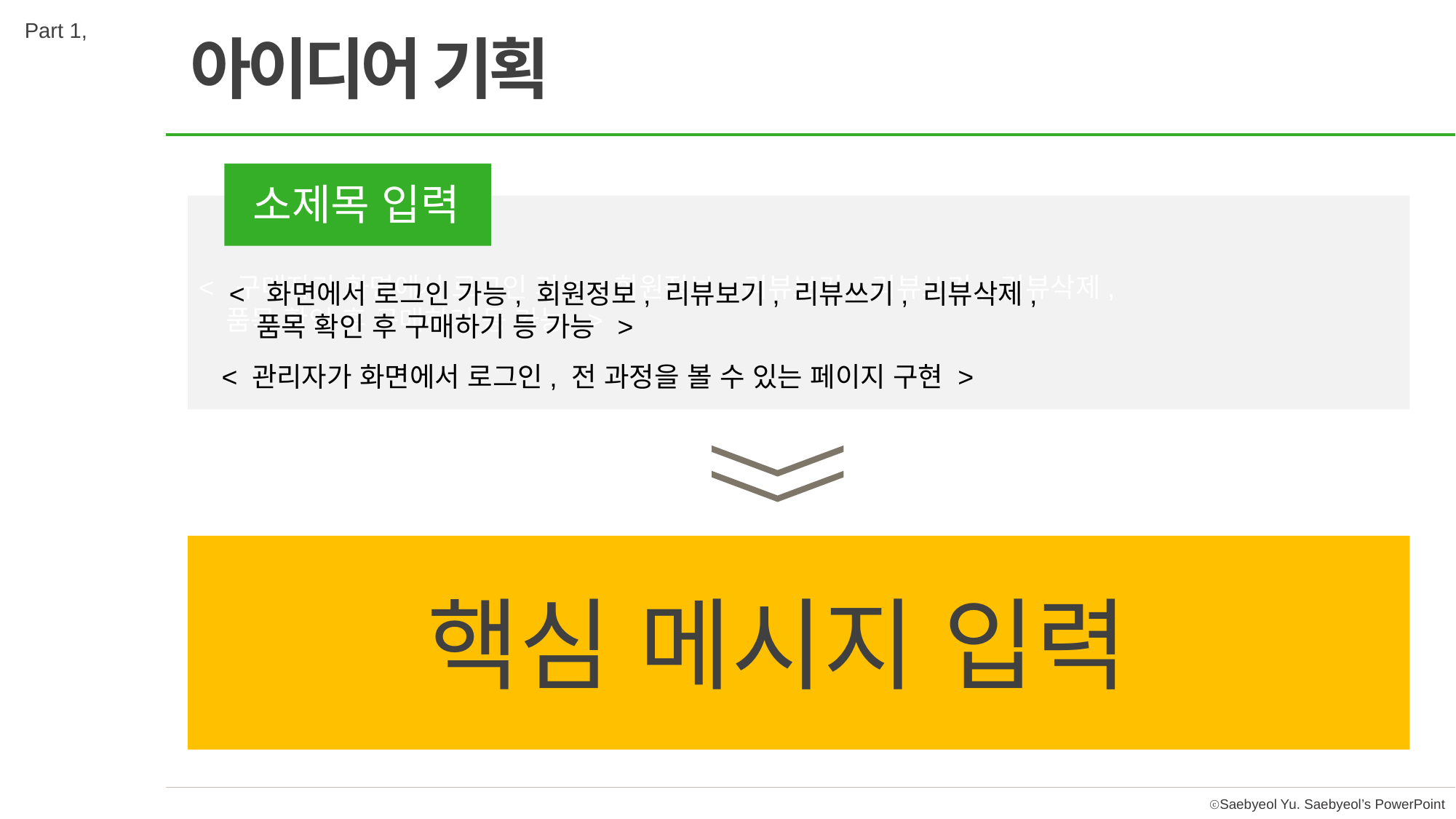

Part 1,
아이디어 기획

소제목 입력
<  구매자가 화면에서 로그인 가능, 회원정보, 리뷰보기, 리뷰쓰기, 리뷰삭제,
	품목 확인 후 구매하기 등 가능  >
<  화면에서 로그인 가능, 회원정보, 리뷰보기, 리뷰쓰기, 리뷰삭제,
	품목 확인 후 구매하기 등 가능  >
< 관리자가 화면에서 로그인, 전 과정을 볼 수 있는 페이지 구현 >

핵심 메시지 입력